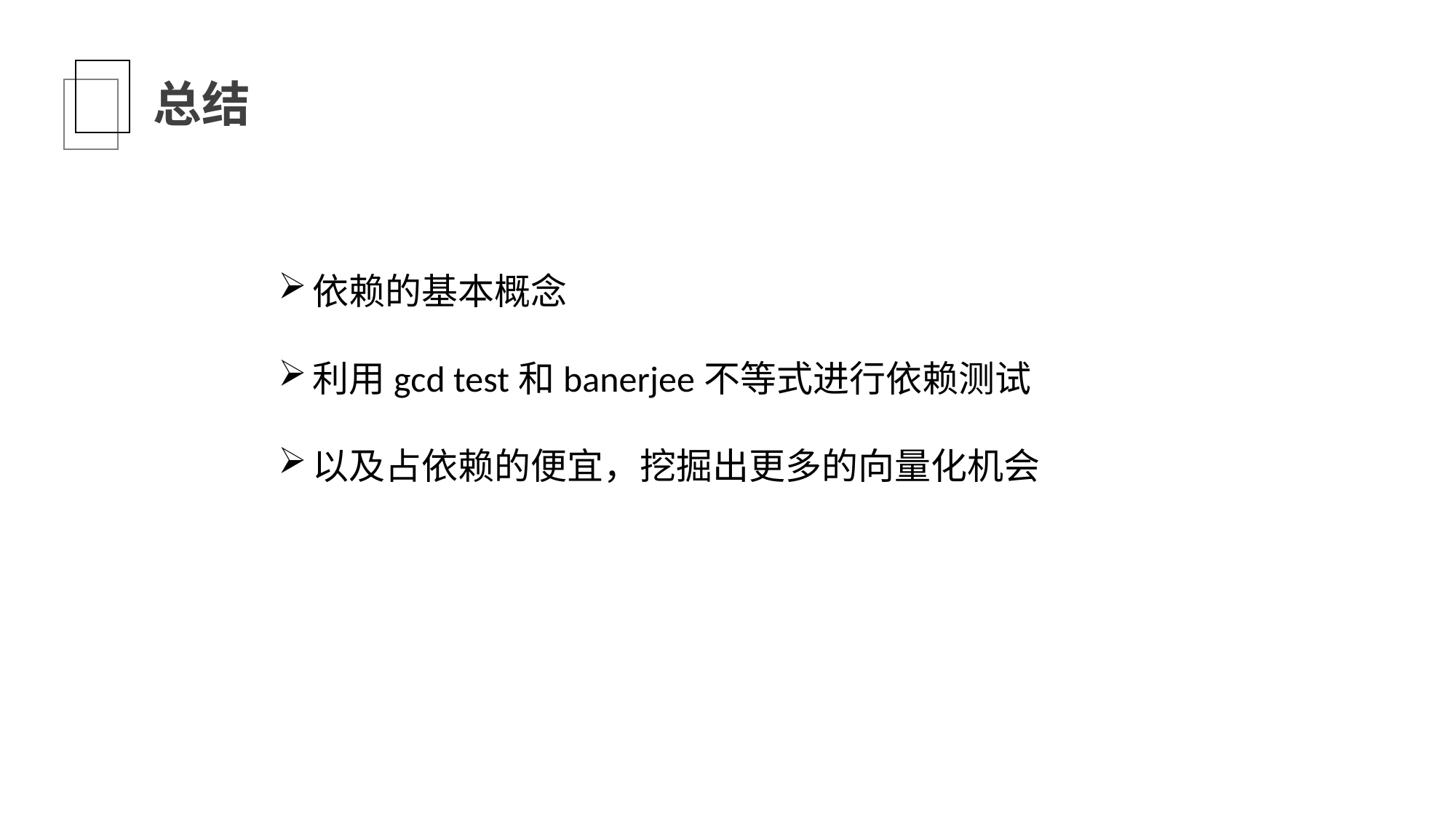

总结

依赖的基本概念
利用gcd test和banerjee不等式进行依赖测试
以及占依赖的便宜，挖掘出更多的向量化机会